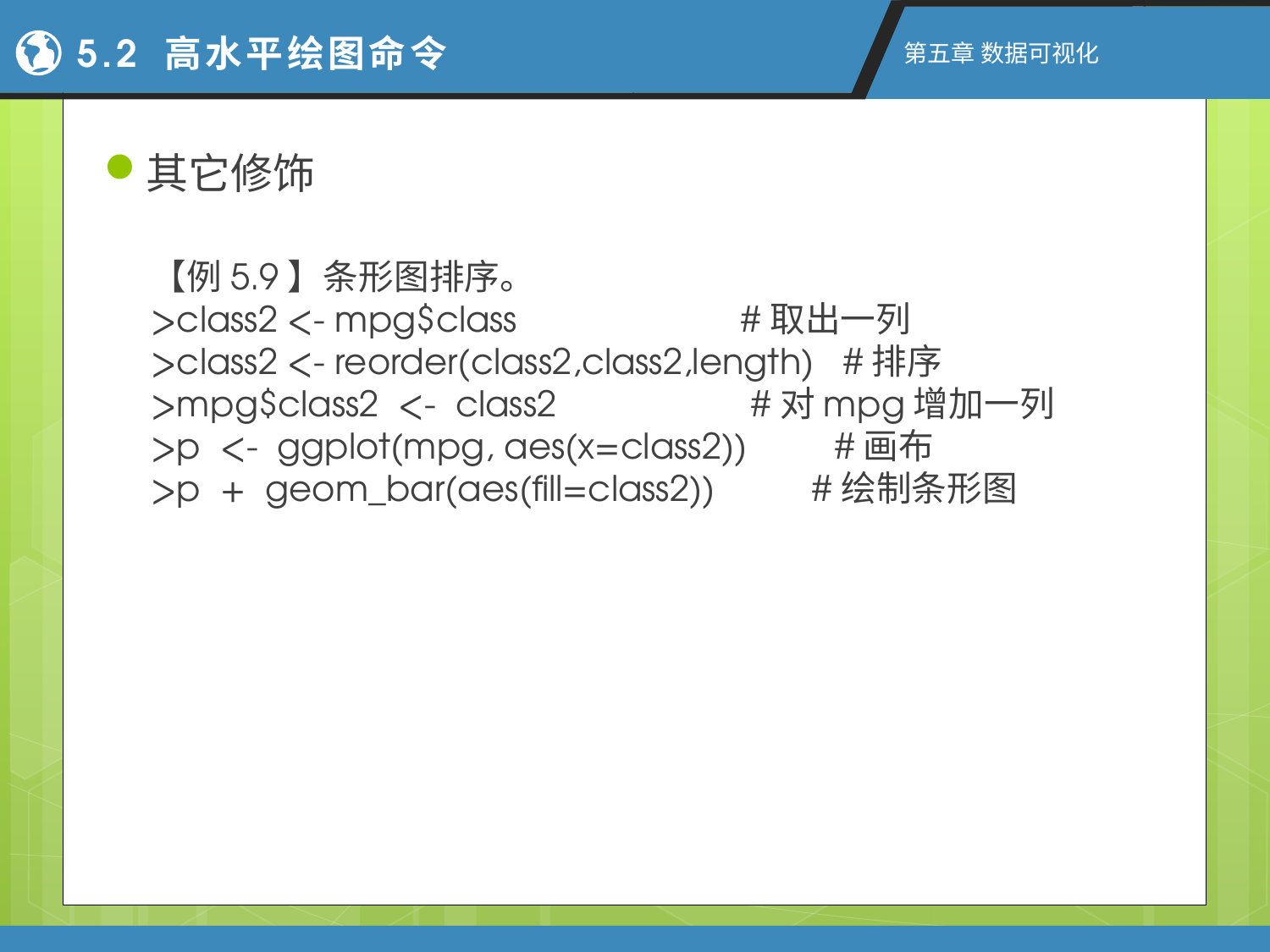

5.2 高水平绘图命令

第五章 数据可视化
其它修饰
【例5.9】条形图排序。
>class2 <- mpg$class                       #取出一列
>class2 <- reorder(class2,class2,length)   #排序
>mpg$class2  <-  class2                    #对mpg增加一列
>p  <-  ggplot(mpg, aes(x=class2))         #画布
>p  +  geom_bar(aes(fill=class2))          #绘制条形图